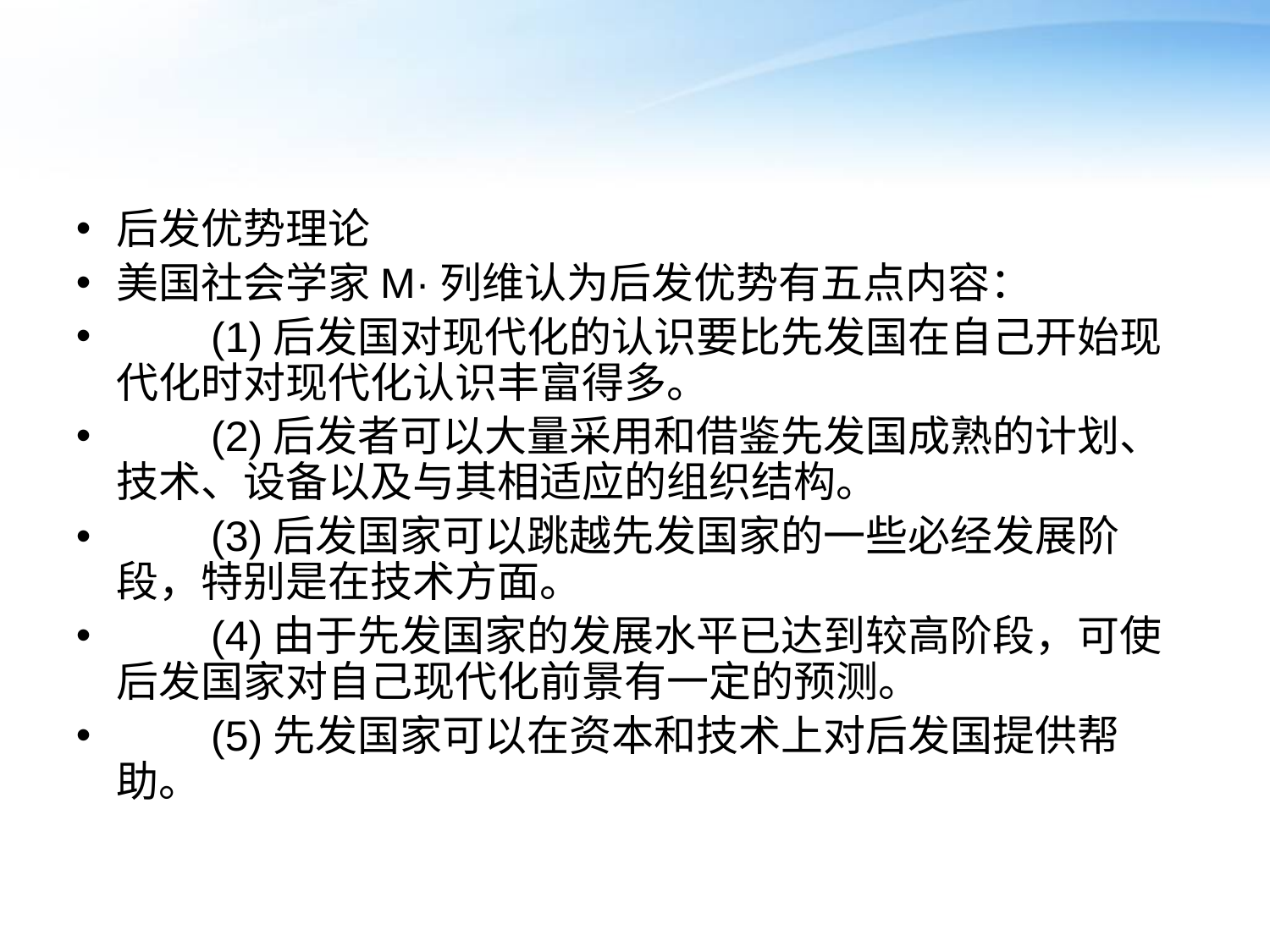

#
后发优势理论
美国社会学家M·列维认为后发优势有五点内容：
　　(1)后发国对现代化的认识要比先发国在自己开始现代化时对现代化认识丰富得多。
　　(2)后发者可以大量采用和借鉴先发国成熟的计划、技术、设备以及与其相适应的组织结构。
　　(3)后发国家可以跳越先发国家的一些必经发展阶段，特别是在技术方面。
　　(4)由于先发国家的发展水平已达到较高阶段，可使后发国家对自己现代化前景有一定的预测。
　　(5)先发国家可以在资本和技术上对后发国提供帮助。